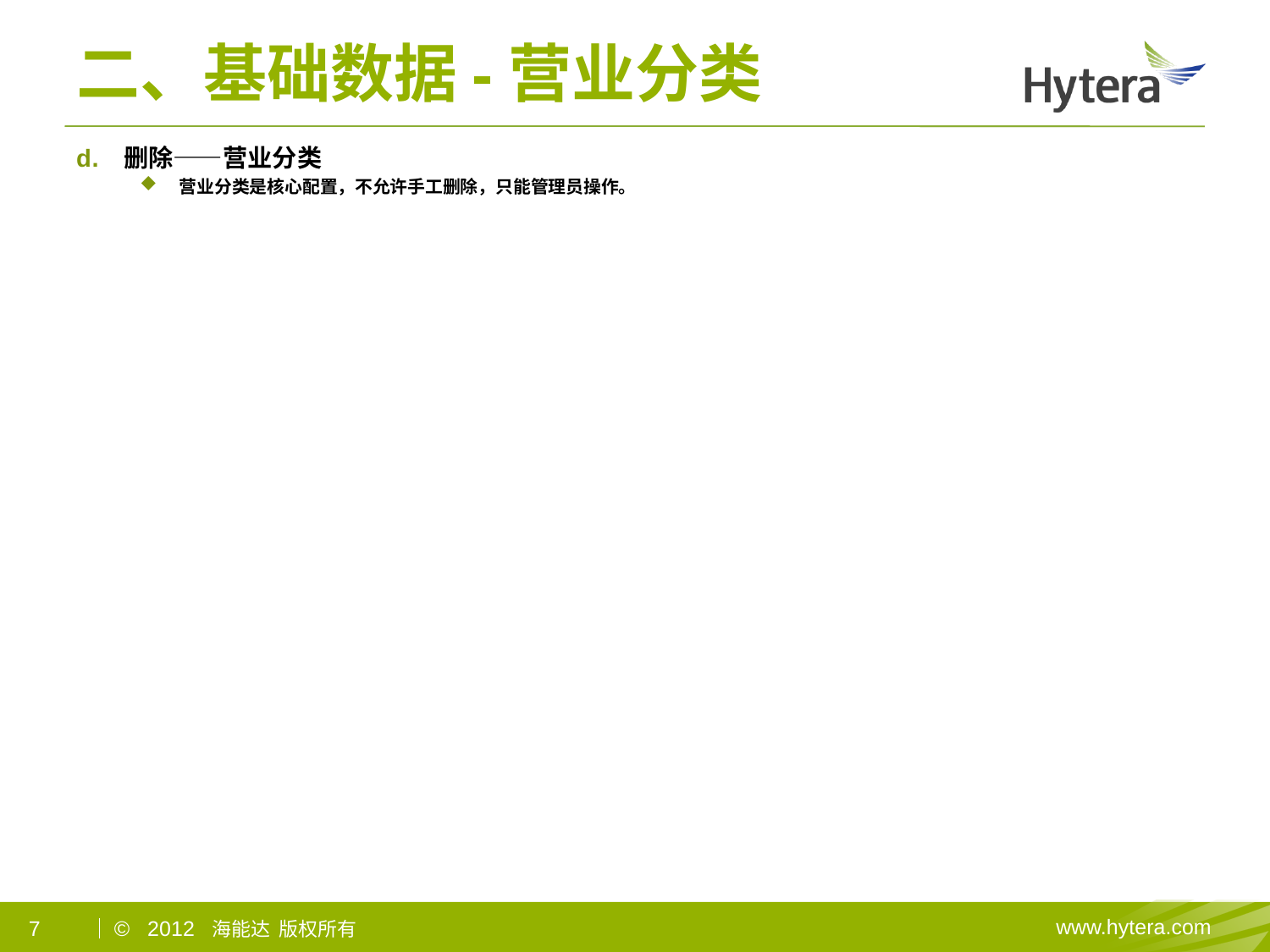

# 二、基础数据-营业分类
删除——营业分类
营业分类是核心配置，不允许手工删除，只能管理员操作。